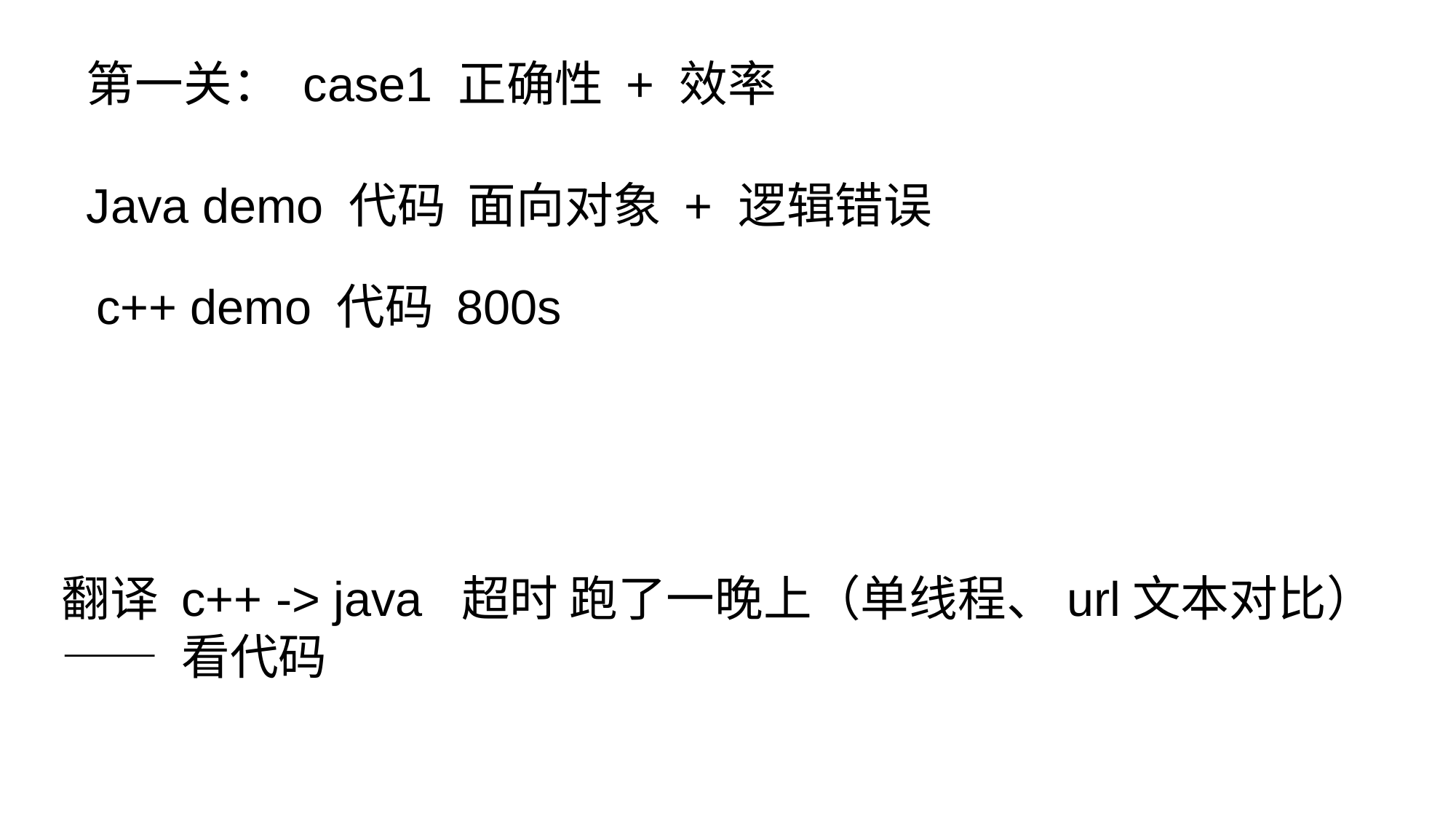

第一关： case1 正确性 + 效率
Java demo 代码  面向对象 + 逻辑错误
c++ demo 代码 800s
翻译 c++ -> java  超时 跑了一晚上（单线程、url文本对比）
—— 看代码